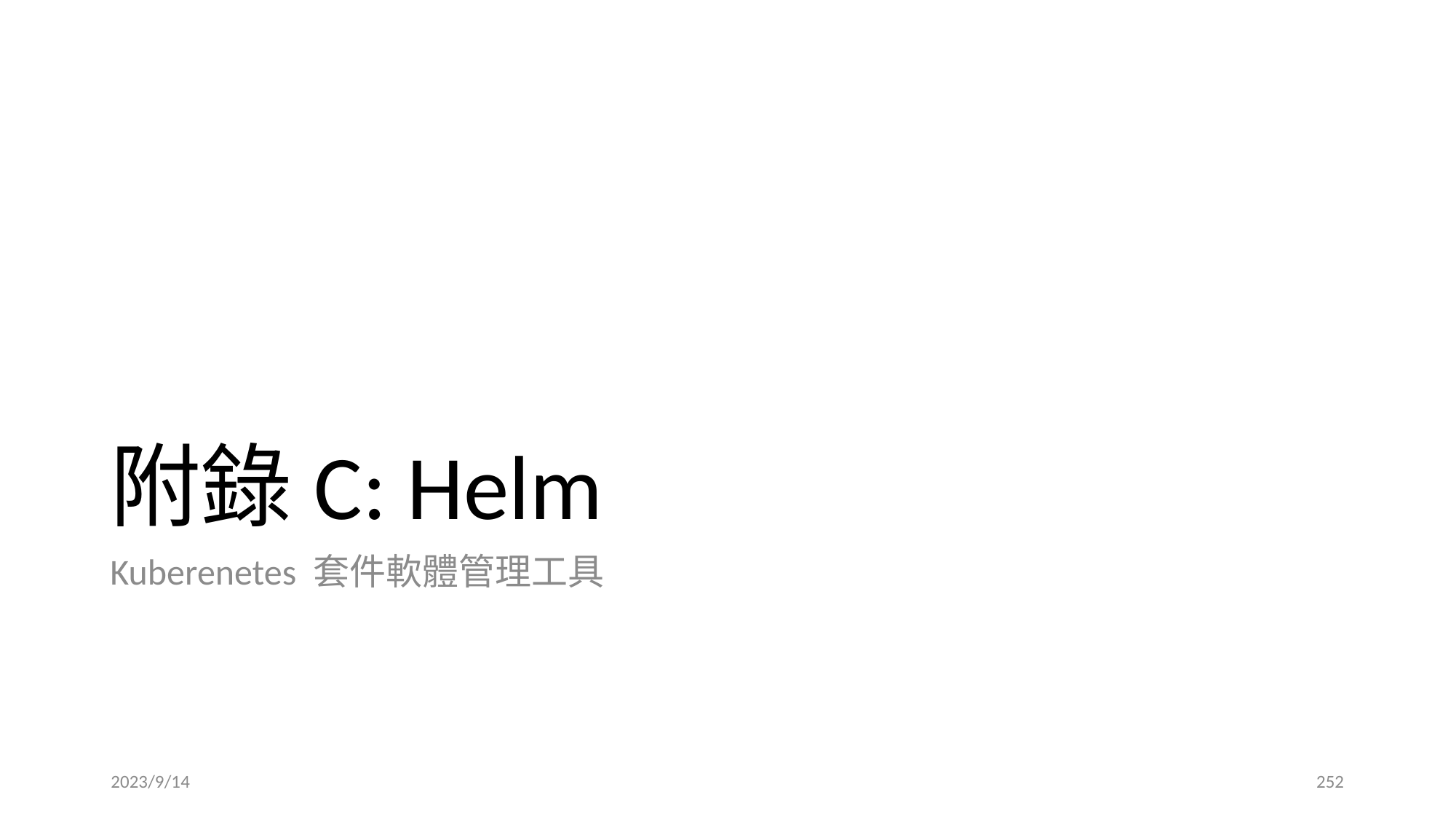

# 附錄C: Helm
Kuberenetes 套件軟體管理工具
2023/9/14
252